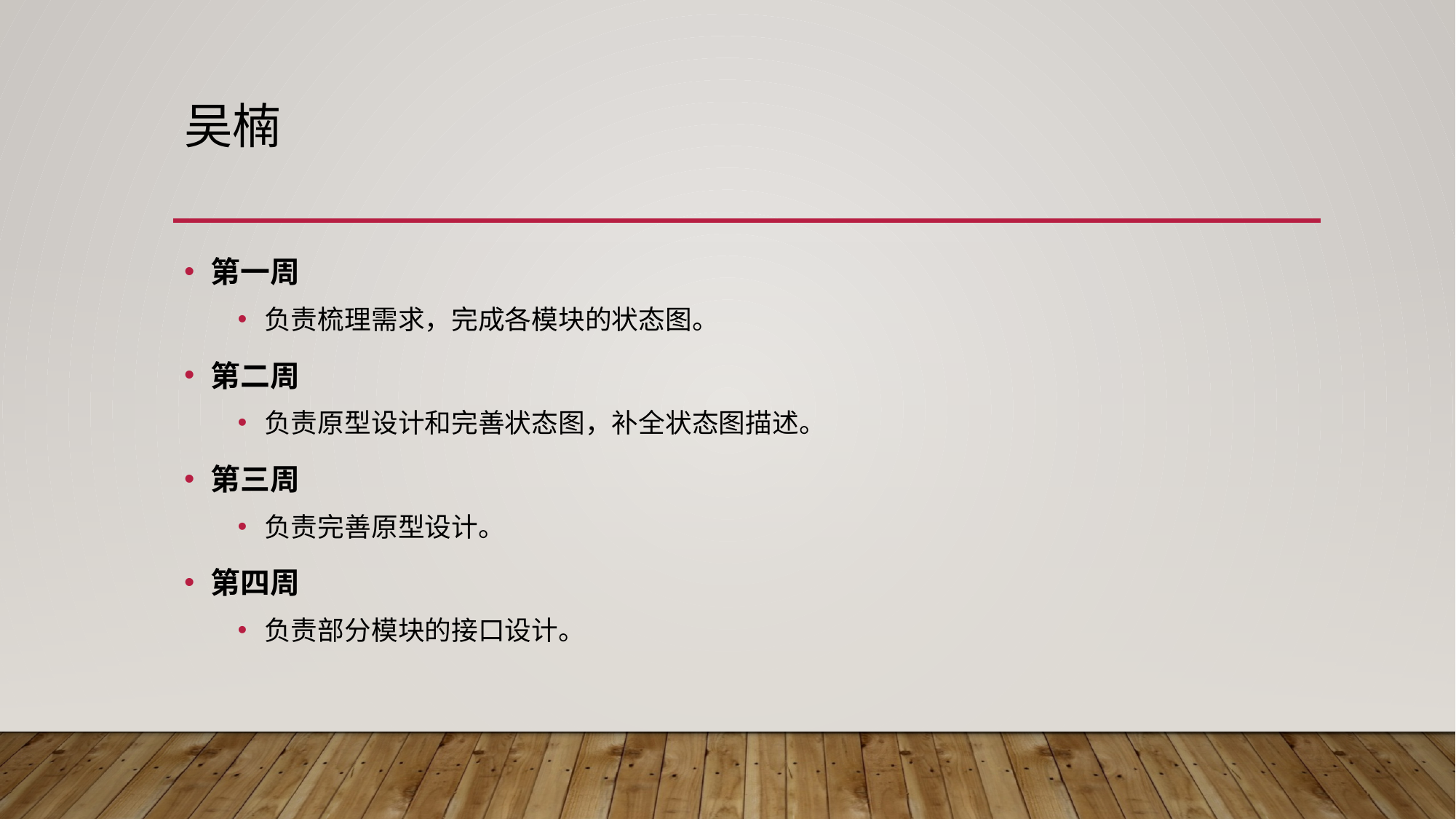

# 吴楠
第一周
负责梳理需求，完成各模块的状态图。
第二周
负责原型设计和完善状态图，补全状态图描述。
第三周
负责完善原型设计。
第四周
负责部分模块的接口设计。